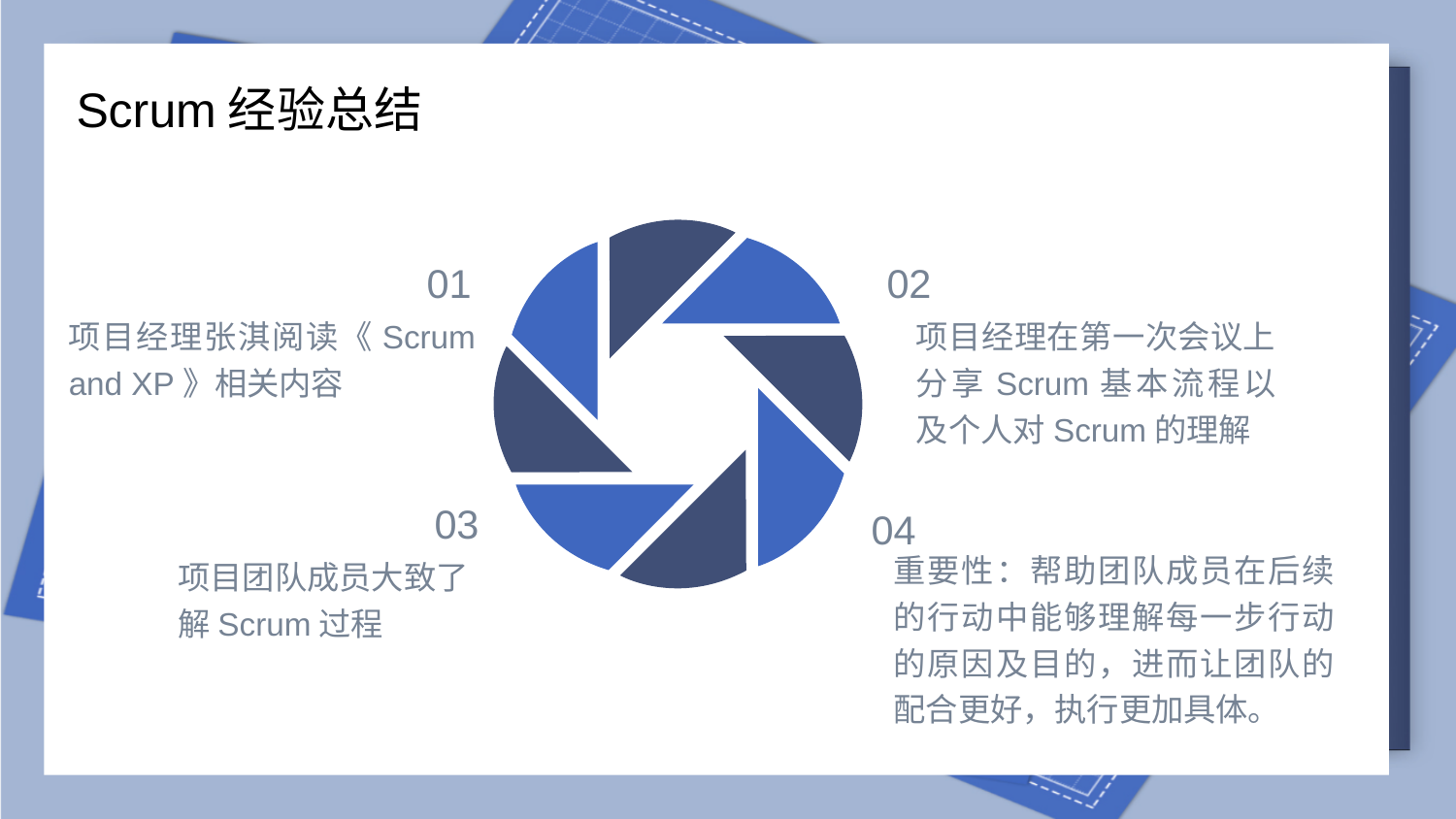

Scrum经验总结

01
02
项目经理张淇阅读《Scrum and XP》相关内容
项目经理在第一次会议上分享Scrum基本流程以及个人对Scrum的理解
03
04
重要性：帮助团队成员在后续的行动中能够理解每一步行动的原因及目的，进而让团队的配合更好，执行更加具体。
项目团队成员大致了解Scrum过程